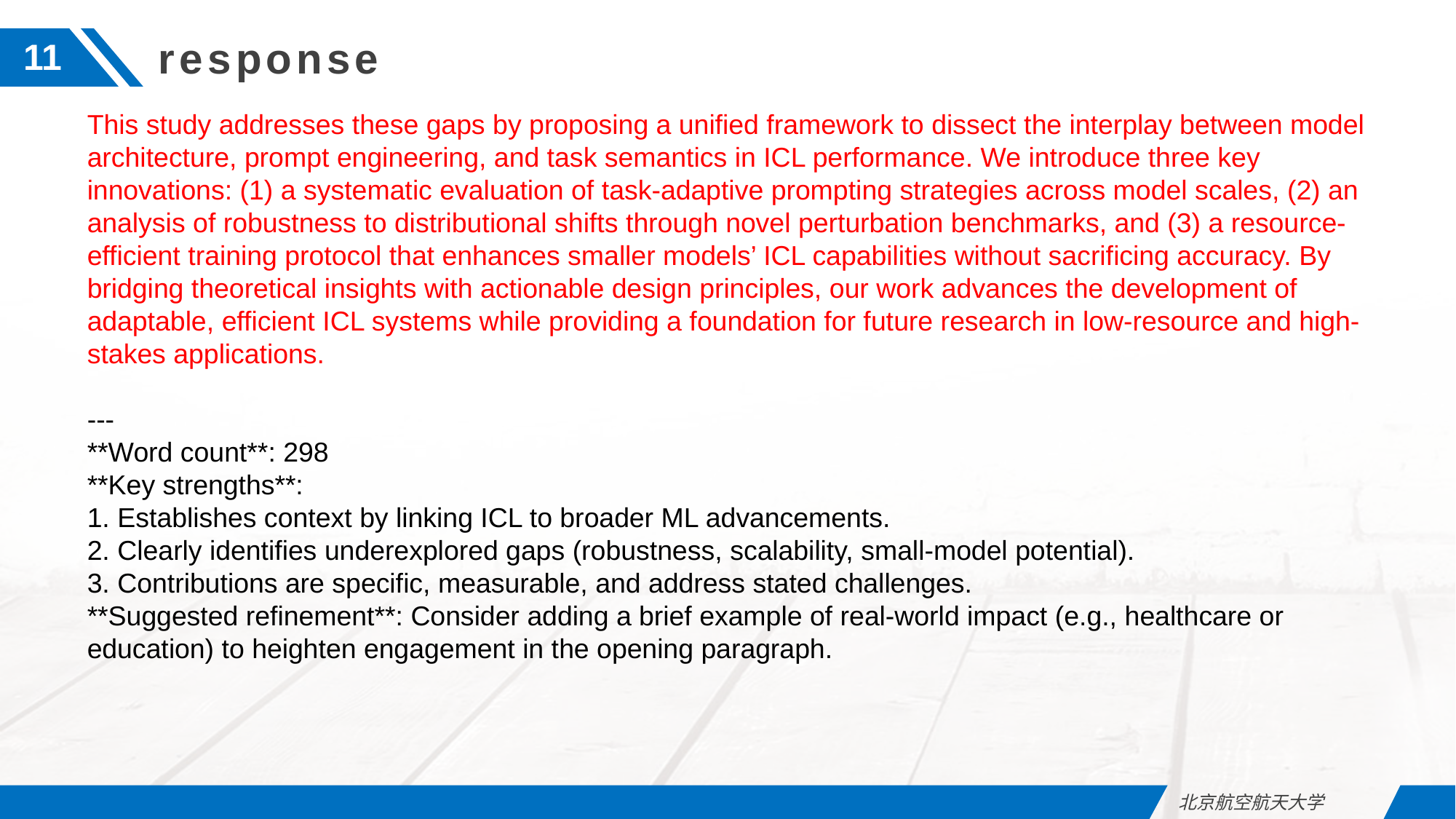

response

11

This study addresses these gaps by proposing a unified framework to dissect the interplay between model architecture, prompt engineering, and task semantics in ICL performance. We introduce three key innovations: (1) a systematic evaluation of task-adaptive prompting strategies across model scales, (2) an analysis of robustness to distributional shifts through novel perturbation benchmarks, and (3) a resource-efficient training protocol that enhances smaller models’ ICL capabilities without sacrificing accuracy. By bridging theoretical insights with actionable design principles, our work advances the development of adaptable, efficient ICL systems while providing a foundation for future research in low-resource and high-stakes applications.

---
**Word count**: 298
**Key strengths**:
1. Establishes context by linking ICL to broader ML advancements.
2. Clearly identifies underexplored gaps (robustness, scalability, small-model potential).
3. Contributions are specific, measurable, and address stated challenges.
**Suggested refinement**: Consider adding a brief example of real-world impact (e.g., healthcare or education) to heighten engagement in the opening paragraph.

北京航空航天大学